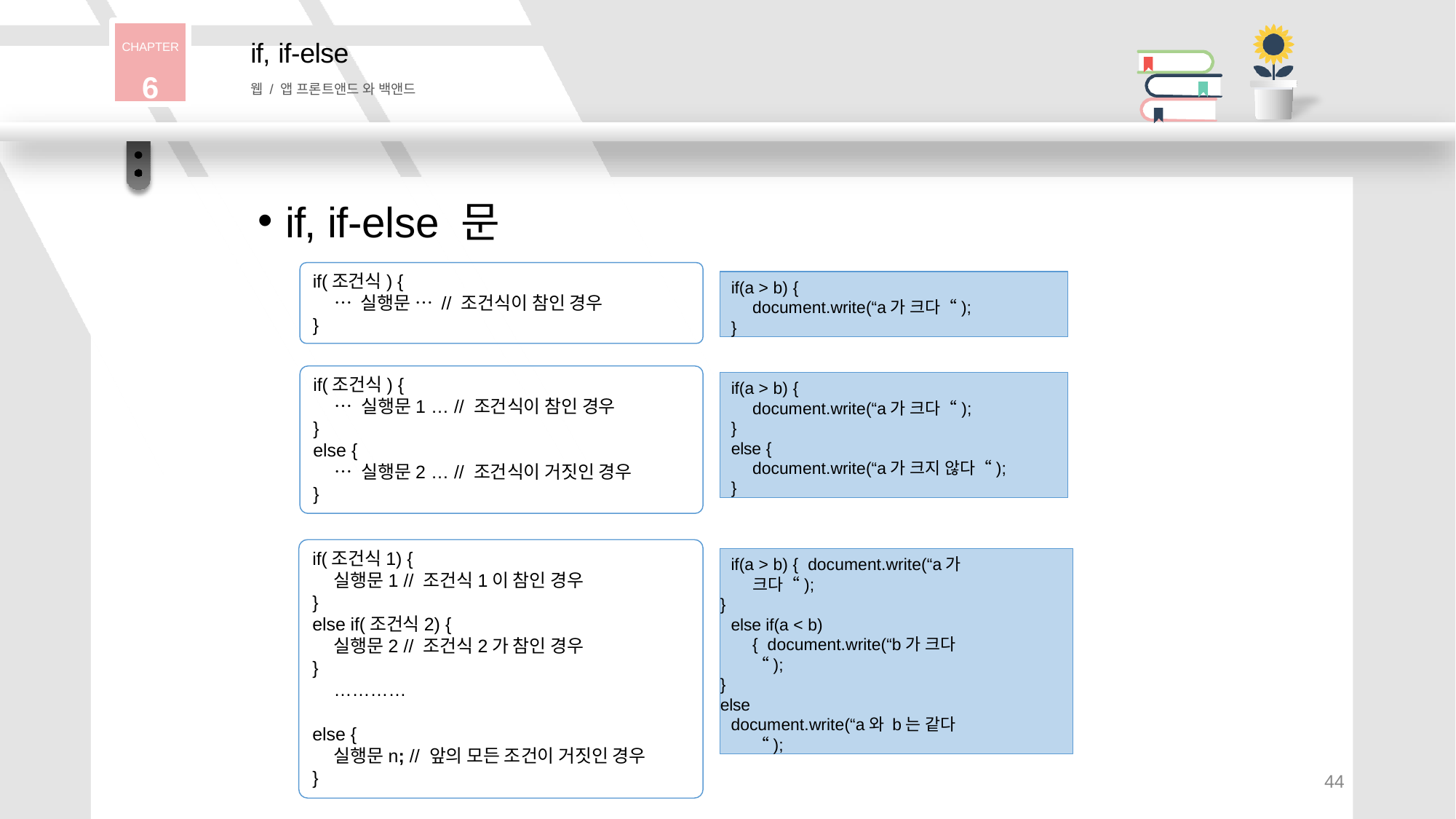

CHAPTER

6

if, if-else
웹 / 앱 프론트앤드 와 백앤드

if, if-else 문

if(조건식) {
… 실행문 … // 조건식이 참인 경우
}
if(a > b) {
document.write(“a가 크다“);
}

if(조건식) {
… 실행문1 … // 조건식이 참인 경우
}
else {
… 실행문2 … // 조건식이 거짓인 경우
}
if(a > b) {
document.write(“a가 크다“);
}
else {
document.write(“a가 크지 않다“);
}

if(조건식1) {
실행문1 // 조건식1이 참인 경우
}
else if(조건식2) {
실행문2 // 조건식2가 참인 경우
}
…………

else {
실행문n; // 앞의 모든 조건이 거짓인 경우
}
if(a > b) {  document.write(“a가 크다“);
}
else if(a < b) {  document.write(“b가 크다“);
}
else
document.write(“a와 b는 같다“);
44